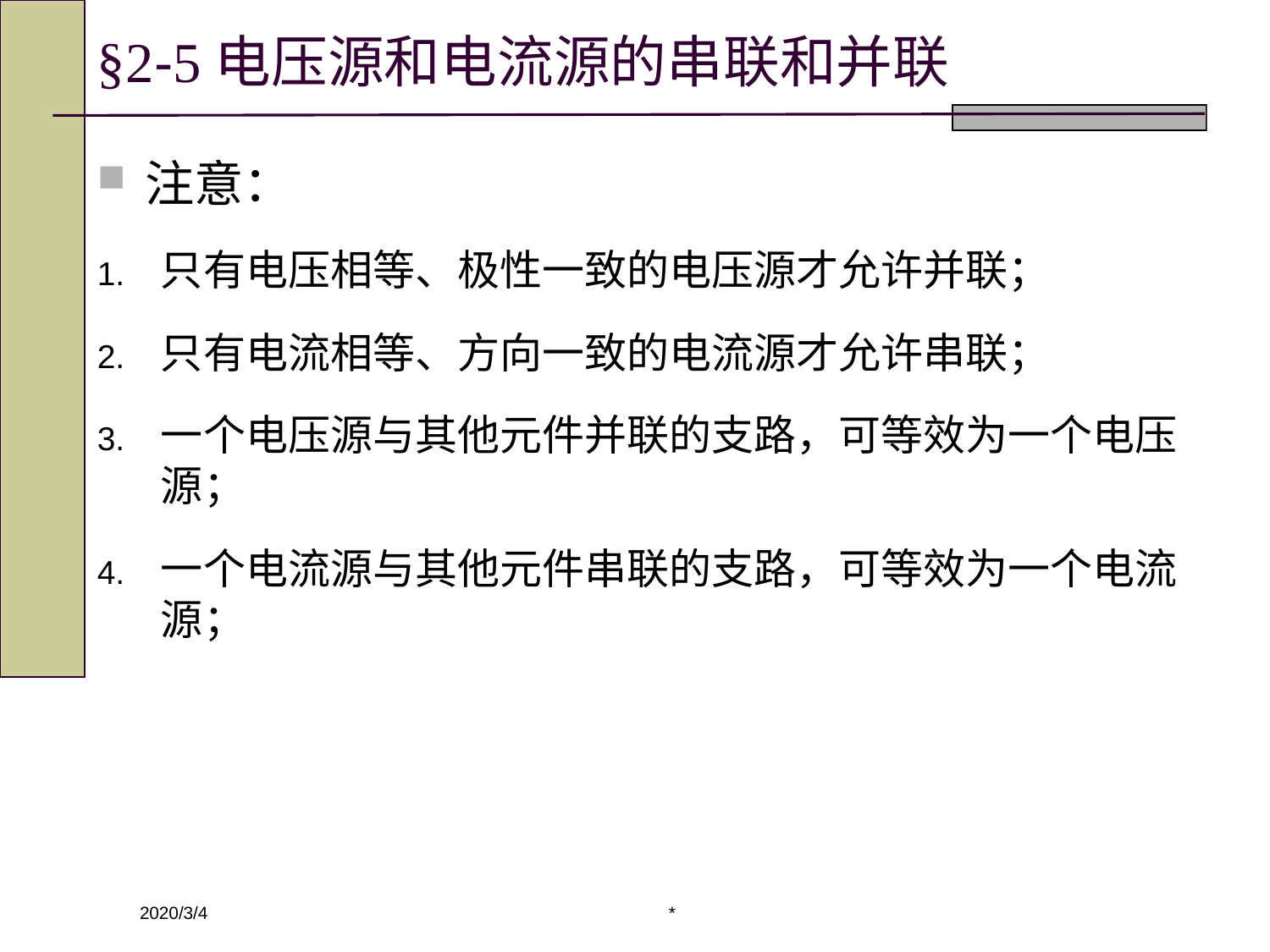

# §2-5电压源和电流源的串联和并联
注意：
只有电压相等、极性一致的电压源才允许并联；
只有电流相等、方向一致的电流源才允许串联；
一个电压源与其他元件并联的支路，可等效为一个电压源；
一个电流源与其他元件串联的支路，可等效为一个电流源；

*
2020/3/4